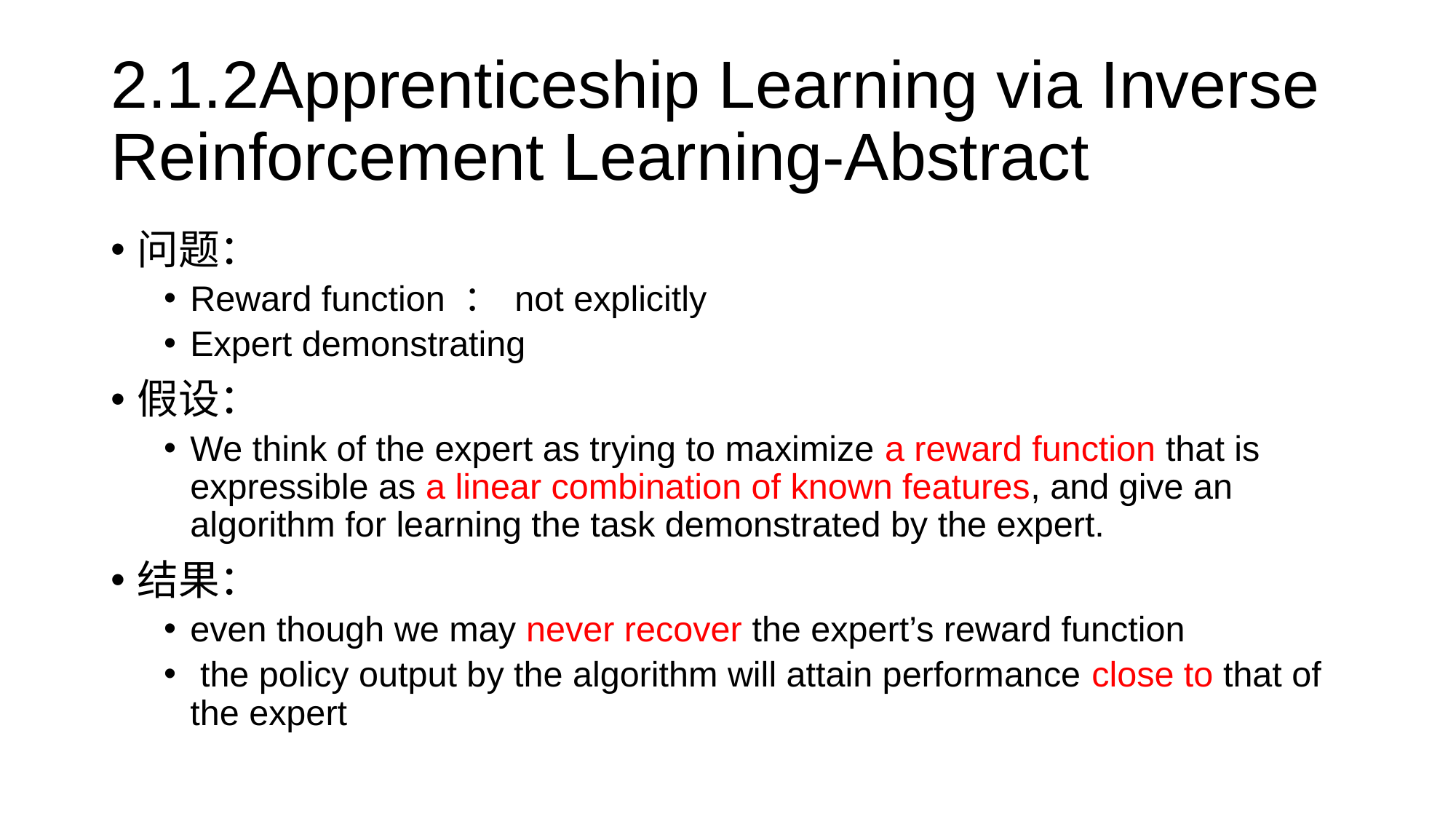

# 2.1.2Apprenticeship Learning via Inverse Reinforcement Learning-Abstract
问题：
Reward function ： not explicitly
Expert demonstrating
假设：
We think of the expert as trying to maximize a reward function that is expressible as a linear combination of known features, and give an algorithm for learning the task demonstrated by the expert.
结果：
even though we may never recover the expert’s reward function
 the policy output by the algorithm will attain performance close to that of the expert